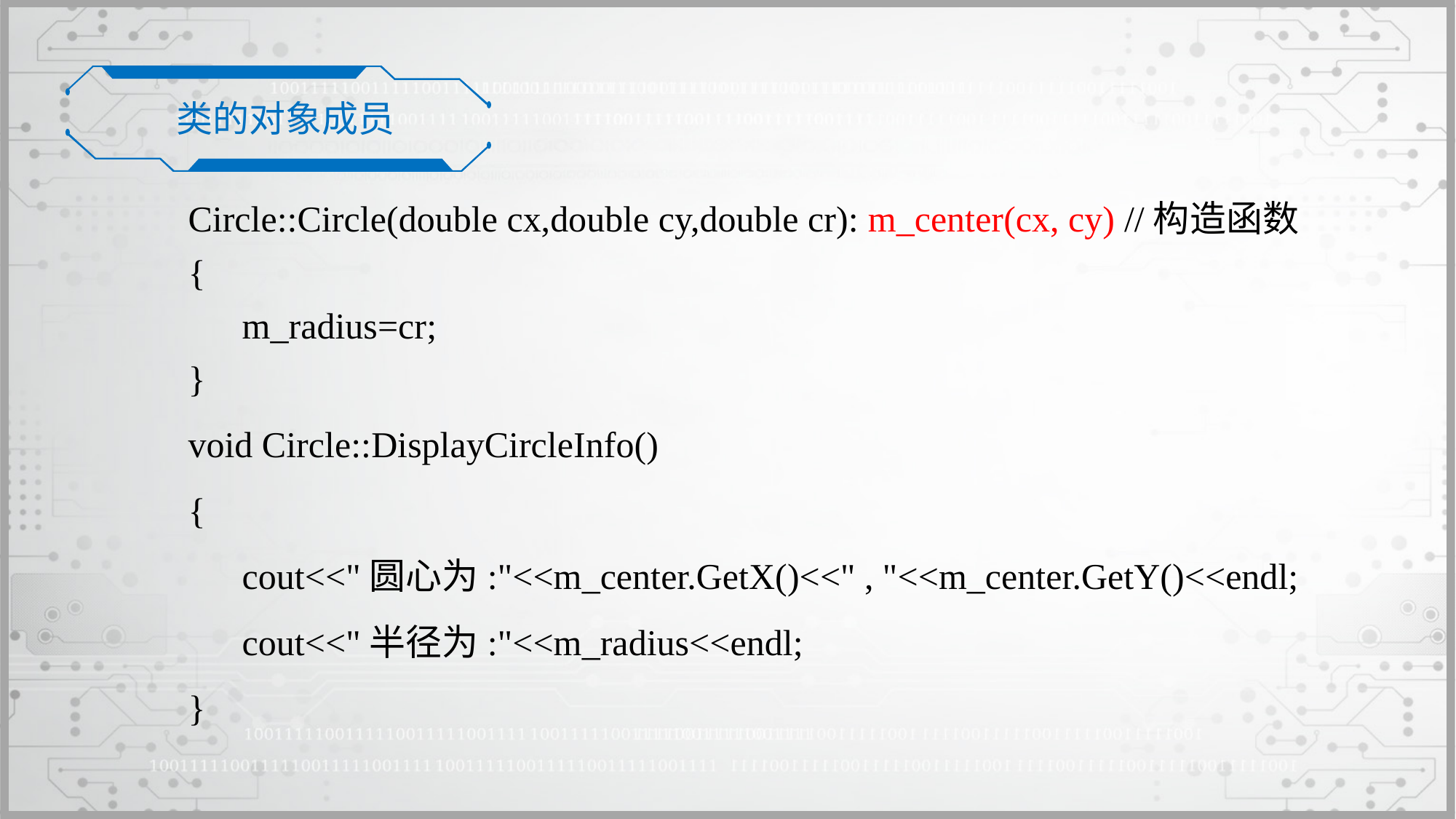

类的对象成员
Circle::Circle(double cx,double cy,double cr): m_center(cx, cy) //构造函数
{
	m_radius=cr;
}
void Circle::DisplayCircleInfo()
{
	cout<<"圆心为:"<<m_center.GetX()<<" , "<<m_center.GetY()<<endl;
	cout<<"半径为:"<<m_radius<<endl;
}